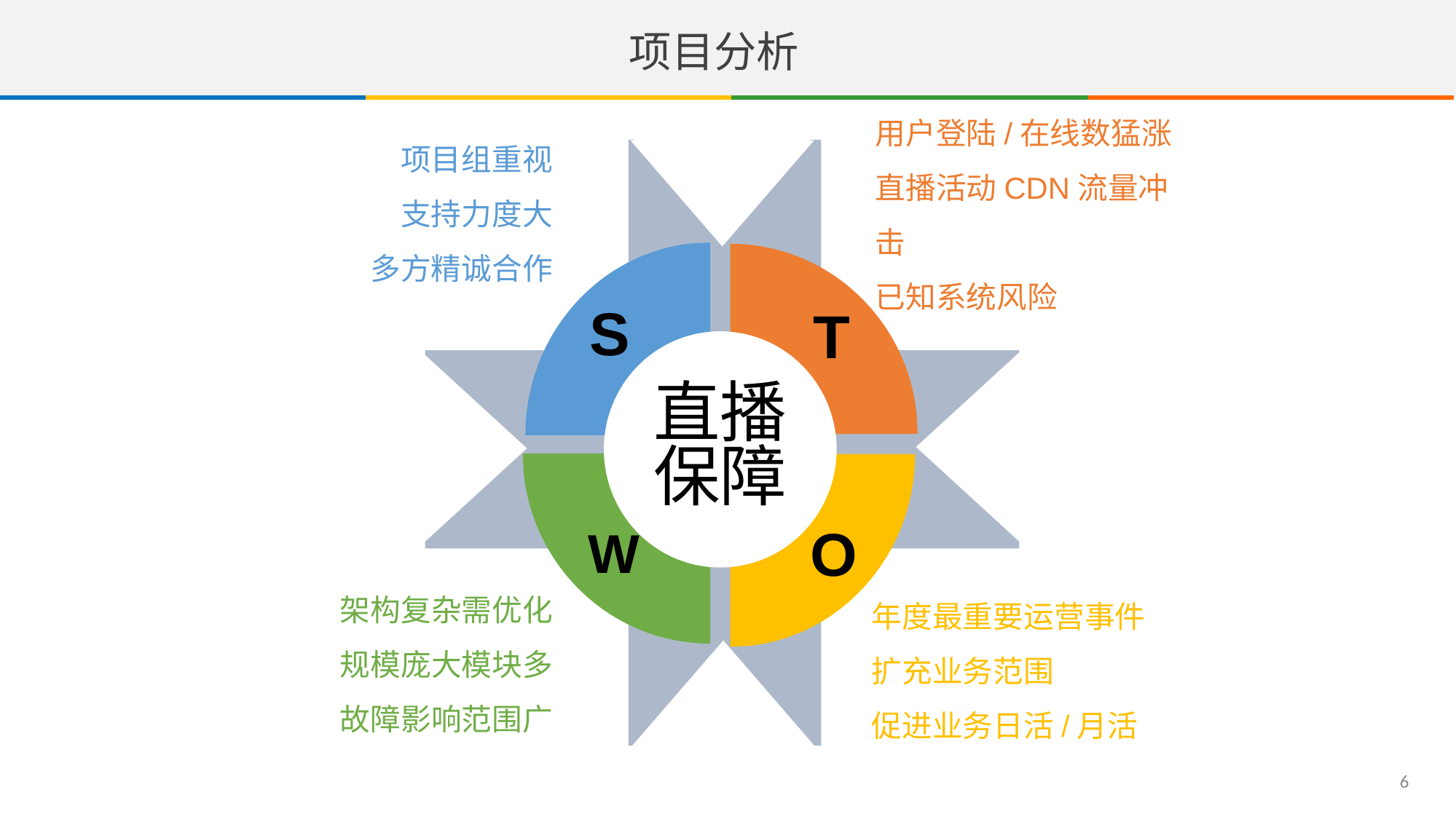

项目分析

直播保障

项目组重视
支持力度大
多方精诚合作
用户登陆/在线数猛涨
直播活动CDN流量冲击
已知系统风险
架构复杂需优化
规模庞大模块多
故障影响范围广
年度最重要运营事件
扩充业务范围
促进业务日活/月活
S
T
W
O
6